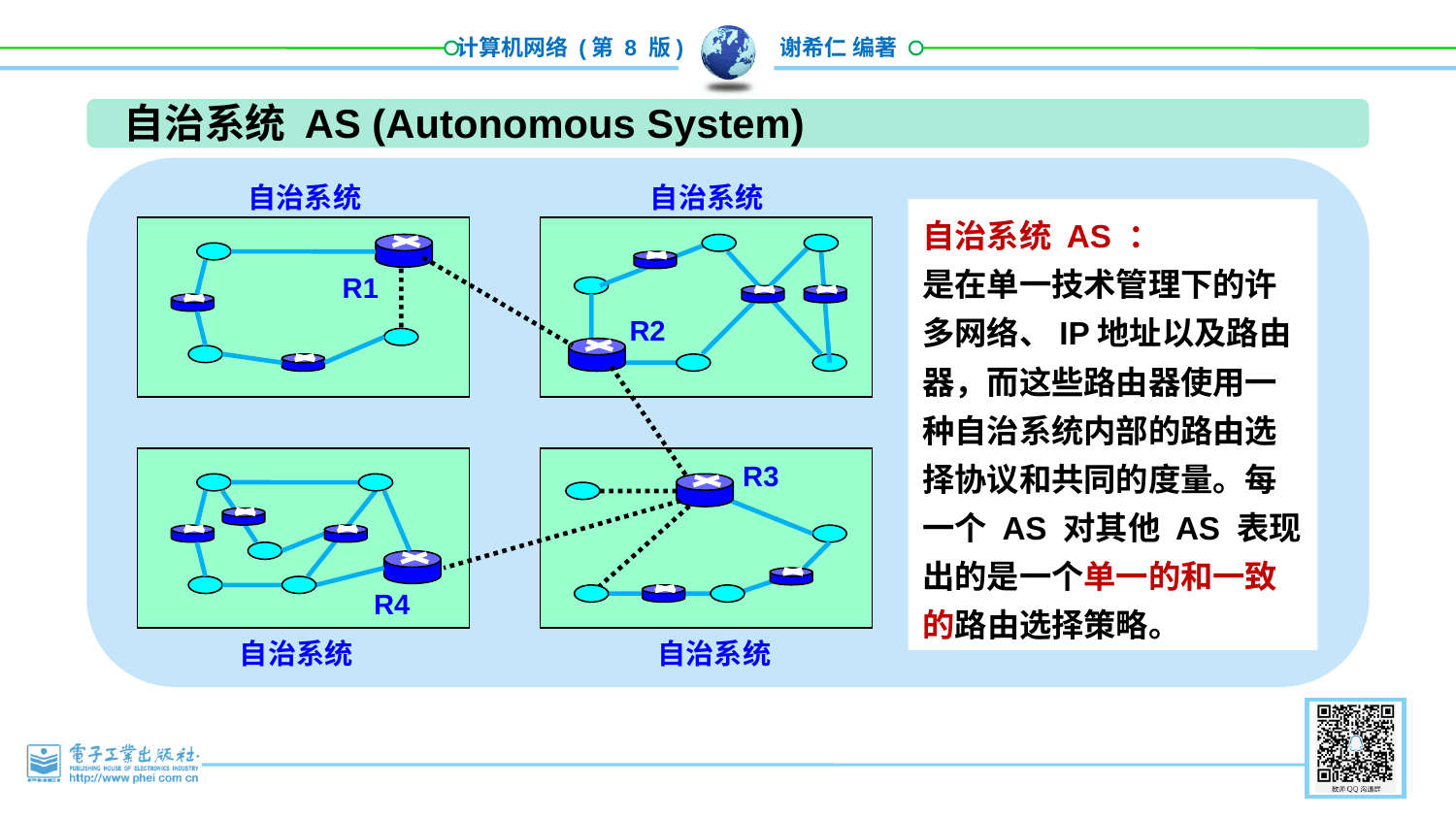

自治系统 AS (Autonomous System)

自治系统

自治系统

R2

R1

R4

自治系统

R3

自治系统

自治系统 AS ：
是在单一技术管理下的许多网络、IP地址以及路由器，而这些路由器使用一种自治系统内部的路由选择协议和共同的度量。每一个 AS 对其他 AS 表现出的是一个单一的和一致的路由选择策略。
R1